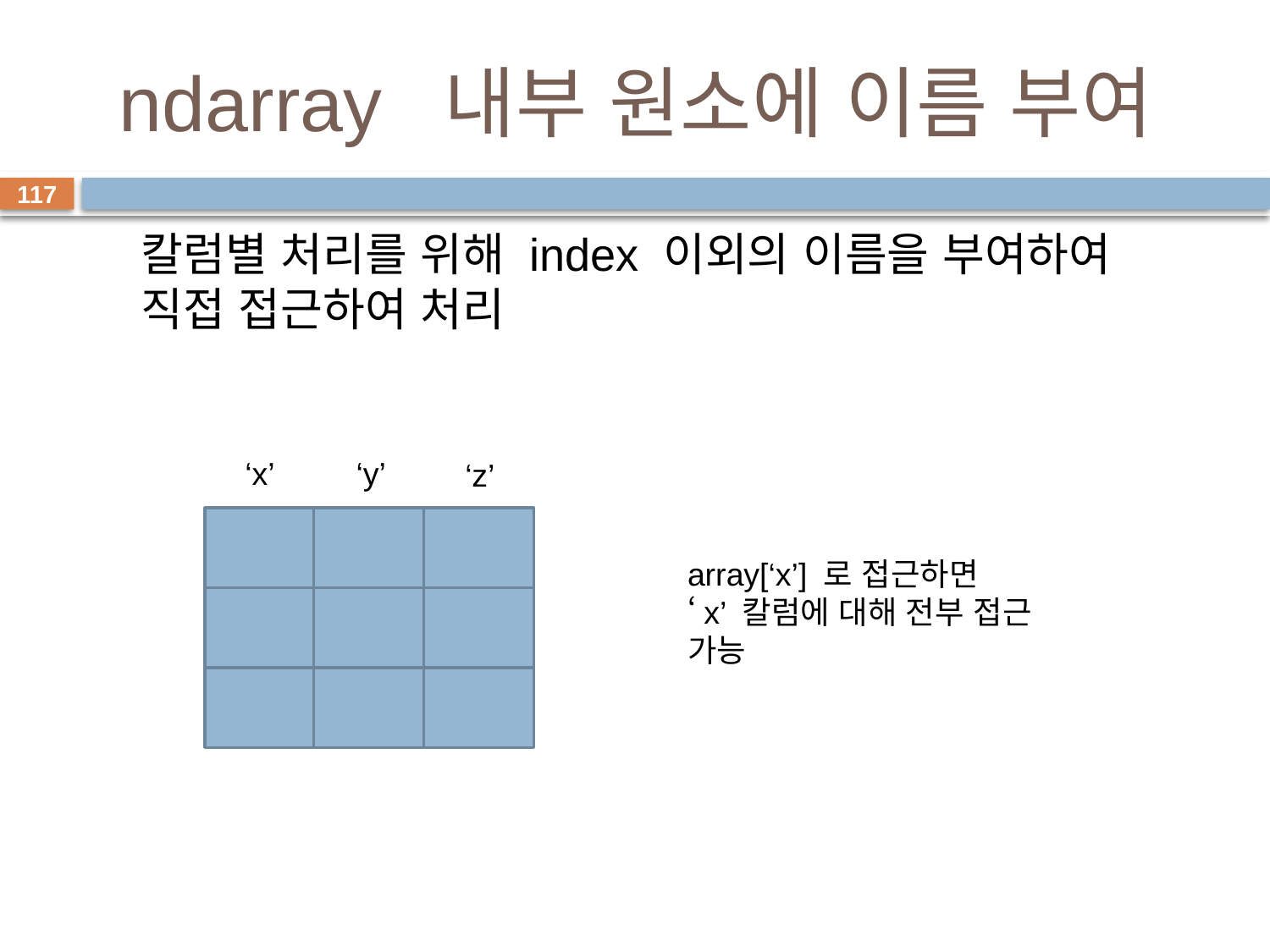

# ndarray  내부 원소에 이름 부여
117
칼럼별 처리를 위해 index 이외의 이름을 부여하여 직접 접근하여 처리
‘y’
‘x’
‘z’

array[‘x’] 로 접근하면  ‘x’ 칼럼에 대해 전부 접근 가능